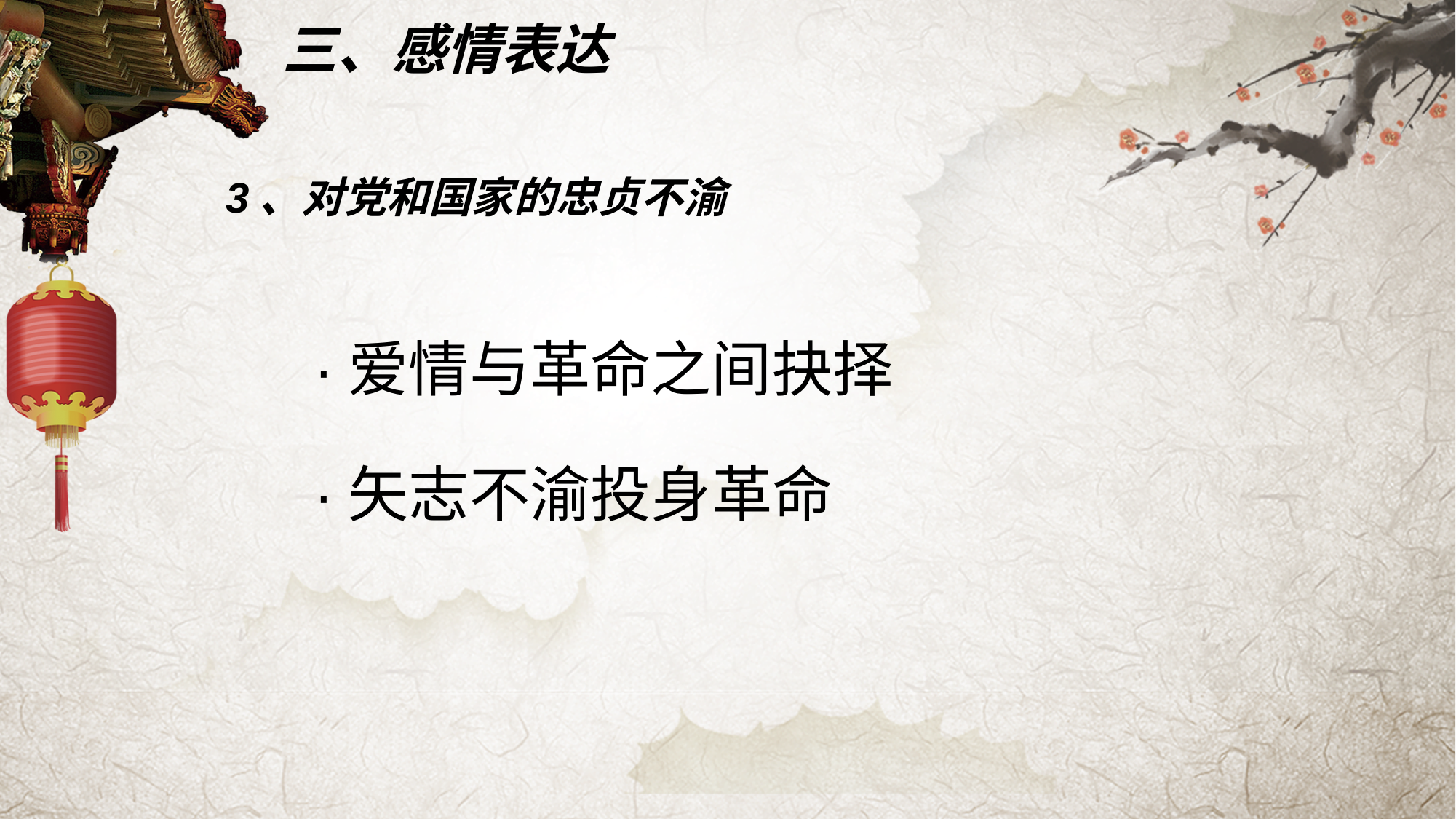

三、感情表达
3、对党和国家的忠贞不渝
·爱情与革命之间抉择
·矢志不渝投身革命